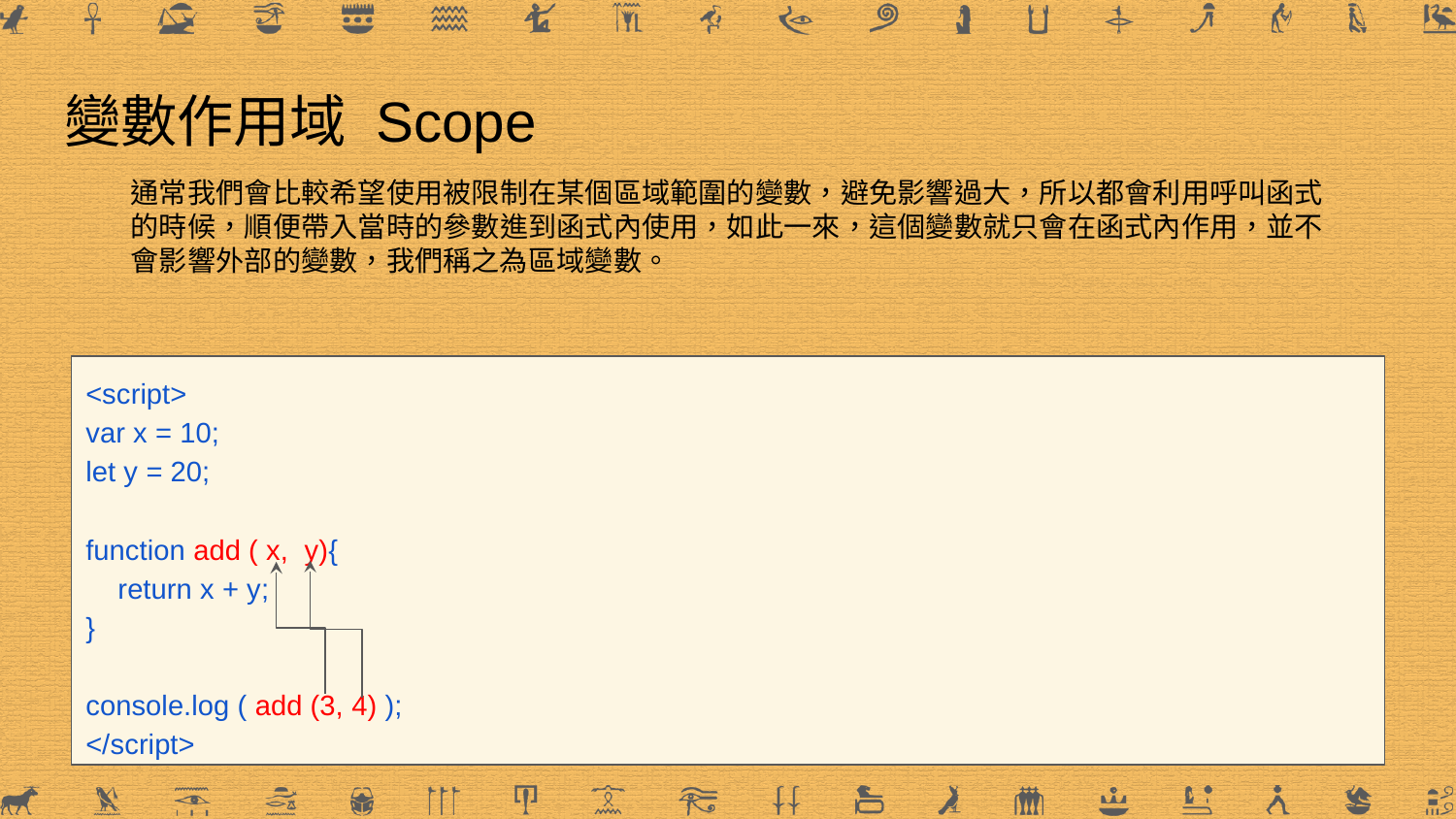

# 變數作用域 Scope
通常我們會比較希望使用被限制在某個區域範圍的變數，避免影響過大，所以都會利用呼叫函式的時候，順便帶入當時的參數進到函式內使用，如此一來，這個變數就只會在函式內作用，並不會影響外部的變數，我們稱之為區域變數。

<script>
var x = 10;
let y = 20;

function add ( x,  y){
    return x + y;
}

console.log ( add (3, 4) );
</script>